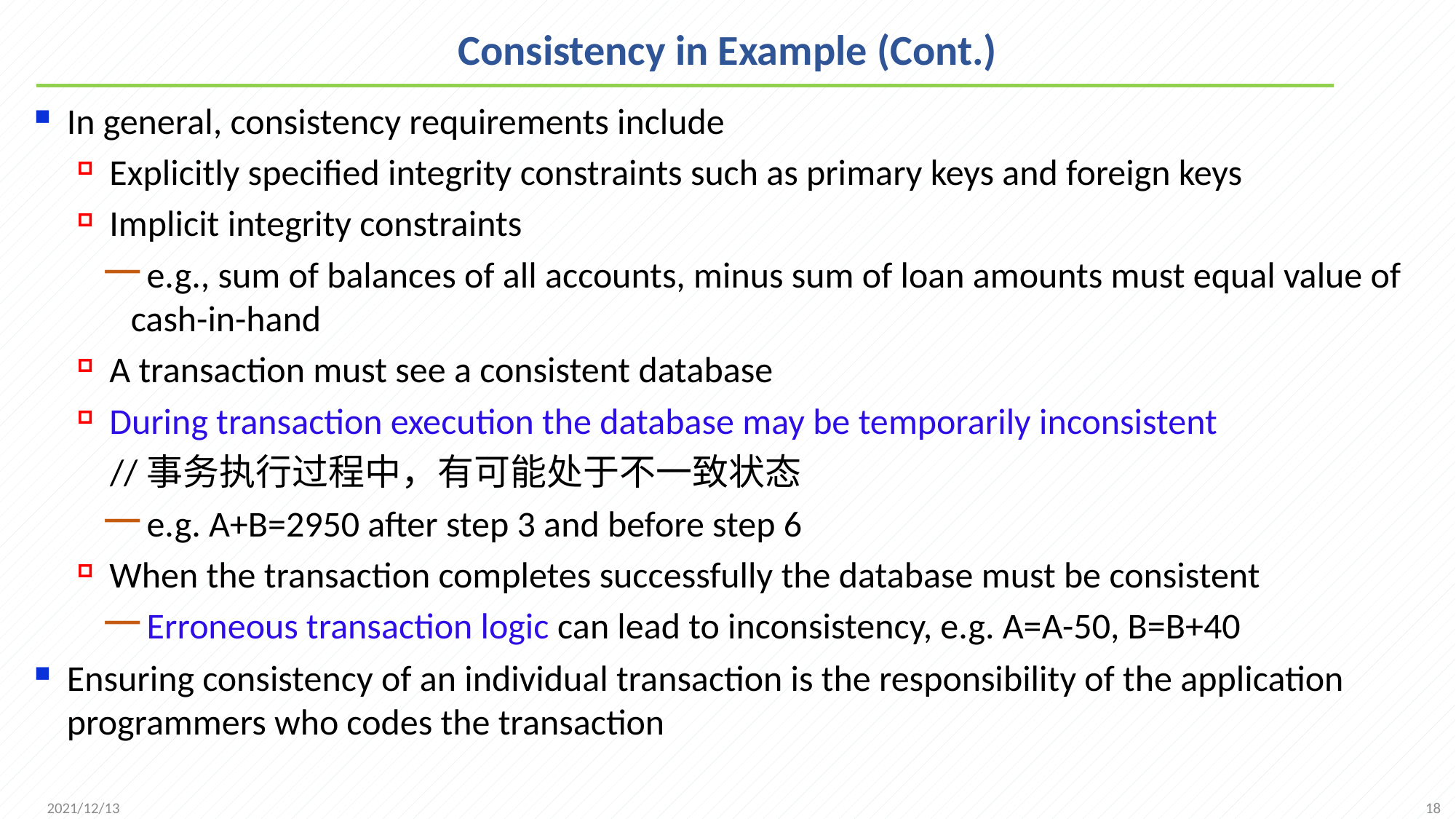

# Consistency in Example (Cont.)
In general, consistency requirements include
Explicitly specified integrity constraints such as primary keys and foreign keys
Implicit integrity constraints
e.g., sum of balances of all accounts, minus sum of loan amounts must equal value of cash-in-hand
A transaction must see a consistent database
During transaction execution the database may be temporarily inconsistent
    //事务执行过程中，有可能处于不一致状态
e.g. A+B=2950 after step 3 and before step 6
When the transaction completes successfully the database must be consistent
Erroneous transaction logic can lead to inconsistency, e.g. A=A-50, B=B+40
Ensuring consistency of an individual transaction is the responsibility of the application programmers who codes the transaction

18
2021/12/13